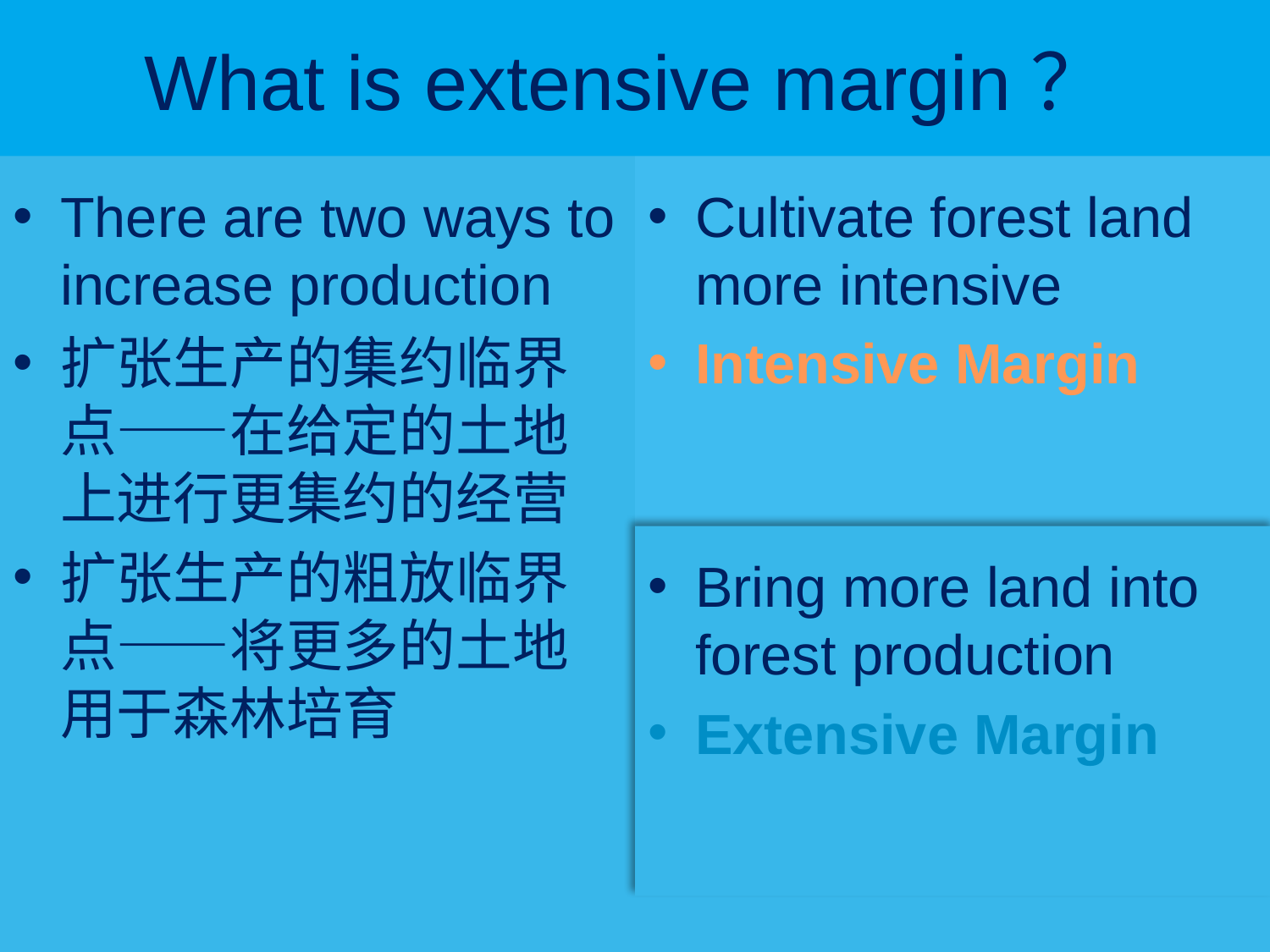

# What is extensive margin？
There are two ways to increase production
扩张生产的集约临界点——在给定的土地上进行更集约的经营
扩张生产的粗放临界点——将更多的土地用于森林培育
Cultivate forest land more intensive
Intensive Margin

Bring more land into forest production
Extensive Margin